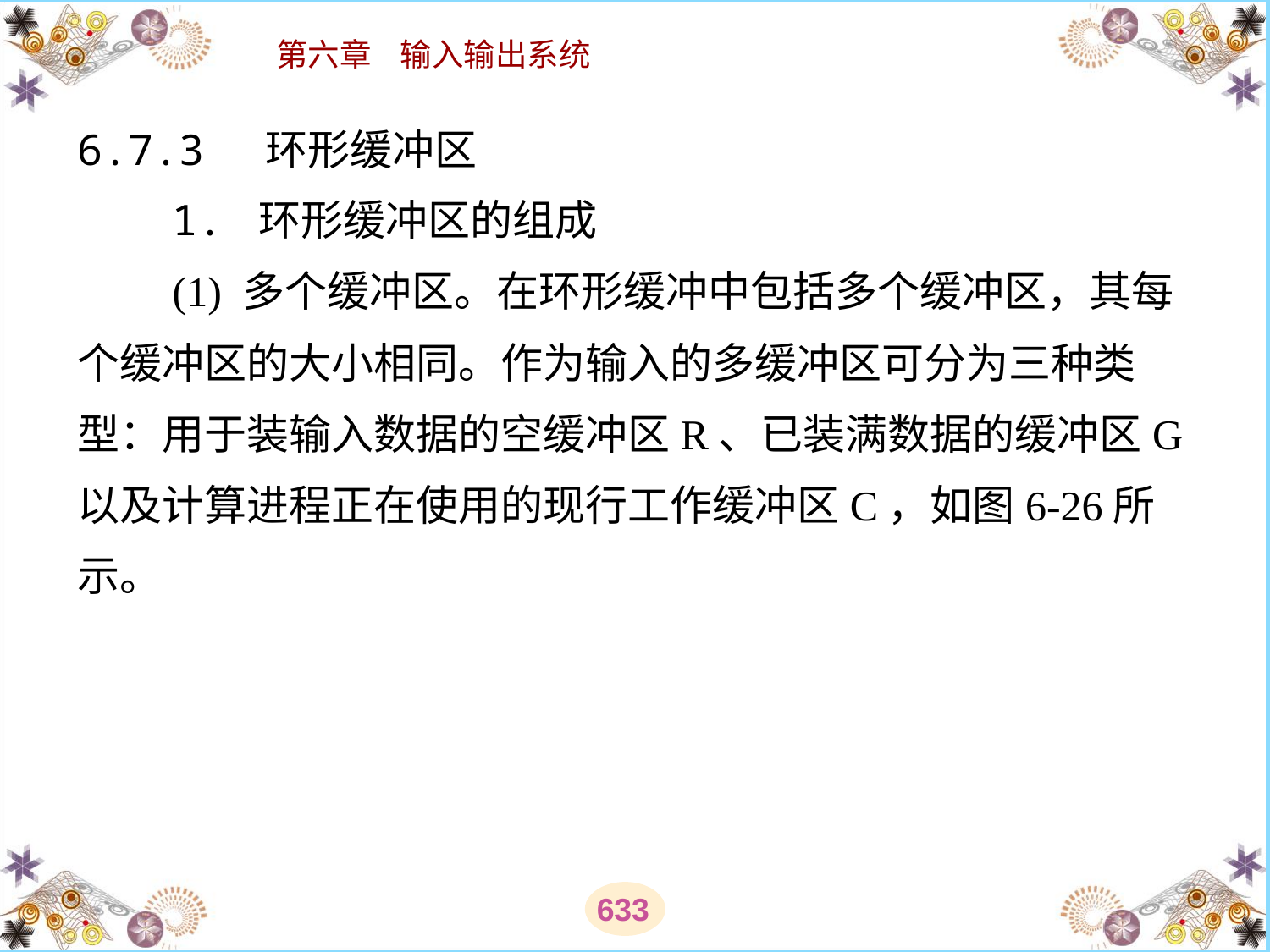

# 6.7.3  环形缓冲区 　　1. 环形缓冲区的组成 　　(1) 多个缓冲区。在环形缓冲中包括多个缓冲区，其每个缓冲区的大小相同。作为输入的多缓冲区可分为三种类型：用于装输入数据的空缓冲区R、已装满数据的缓冲区G以及计算进程正在使用的现行工作缓冲区C，如图6-26所示。